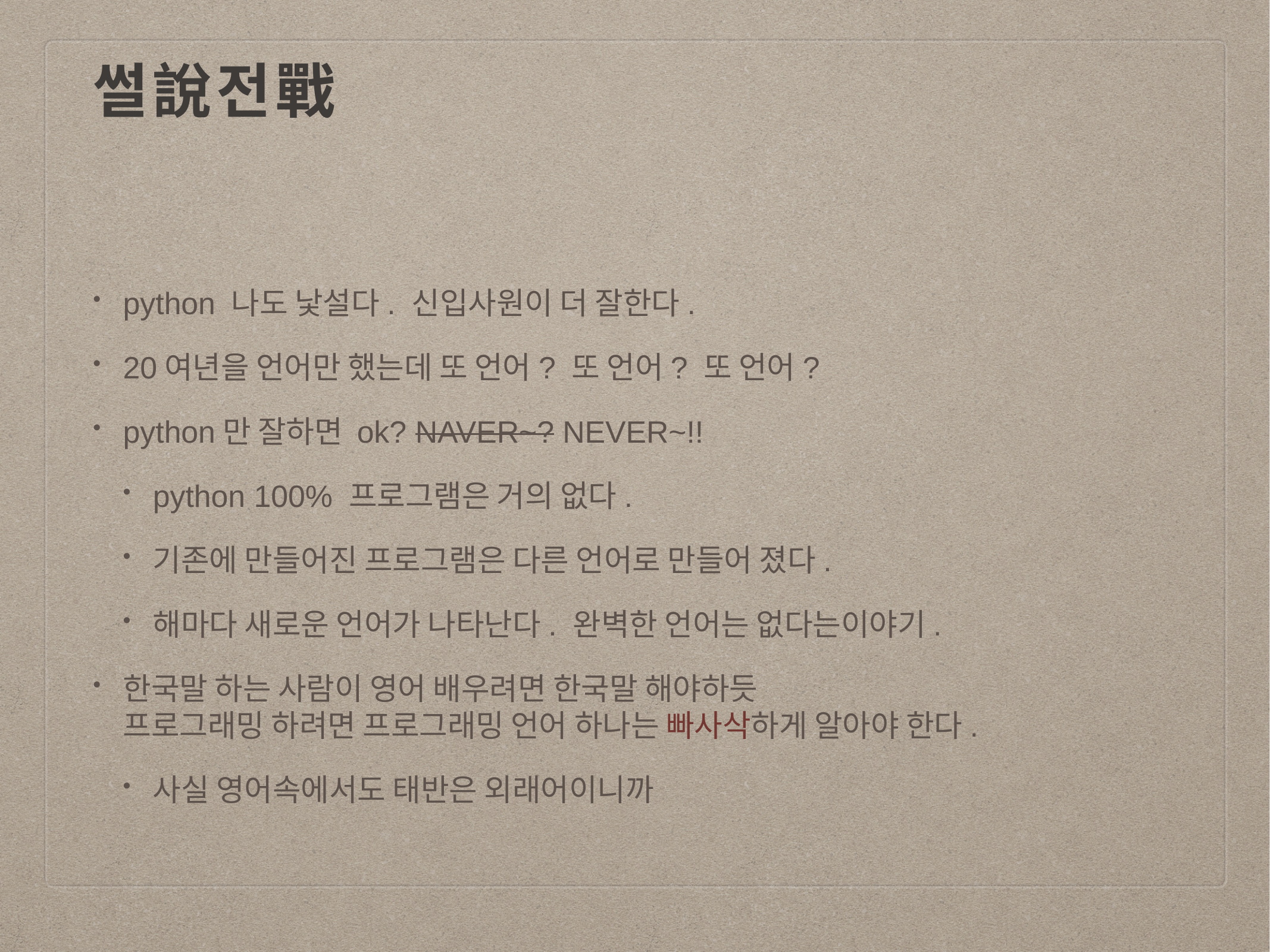

# 썰說전戰
python 나도 낯설다. 신입사원이 더 잘한다.
20여년을 언어만 했는데 또 언어? 또 언어? 또 언어?
python만 잘하면 ok? NAVER~? NEVER~!!
python 100% 프로그램은 거의 없다.
기존에 만들어진 프로그램은 다른 언어로 만들어 졌다.
해마다 새로운 언어가 나타난다. 완벽한 언어는 없다는이야기.
한국말 하는 사람이 영어 배우려면 한국말 해야하듯
프로그래밍 하려면 프로그래밍 언어 하나는 빠사삭하게 알아야 한다.
사실 영어속에서도 태반은 외래어이니까
5